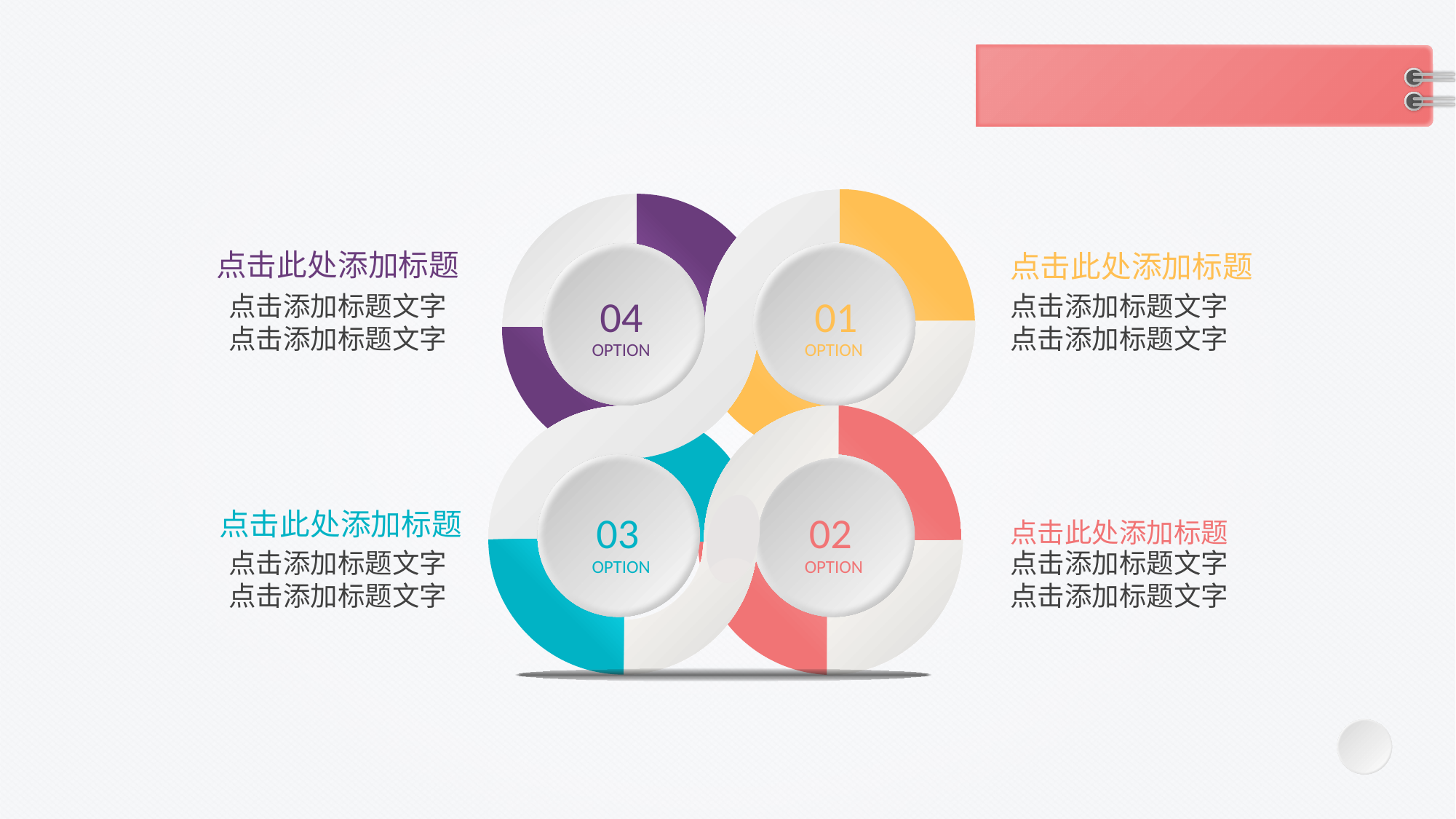

点击此处添加标题
点击此处添加标题
点击添加标题文字
点击添加标题文字
点击添加标题文字
点击添加标题文字
04
01

OPTION
OPTION

点击此处添加标题
03
02
点击此处添加标题

点击添加标题文字
点击添加标题文字
点击添加标题文字
点击添加标题文字
OPTION
OPTION